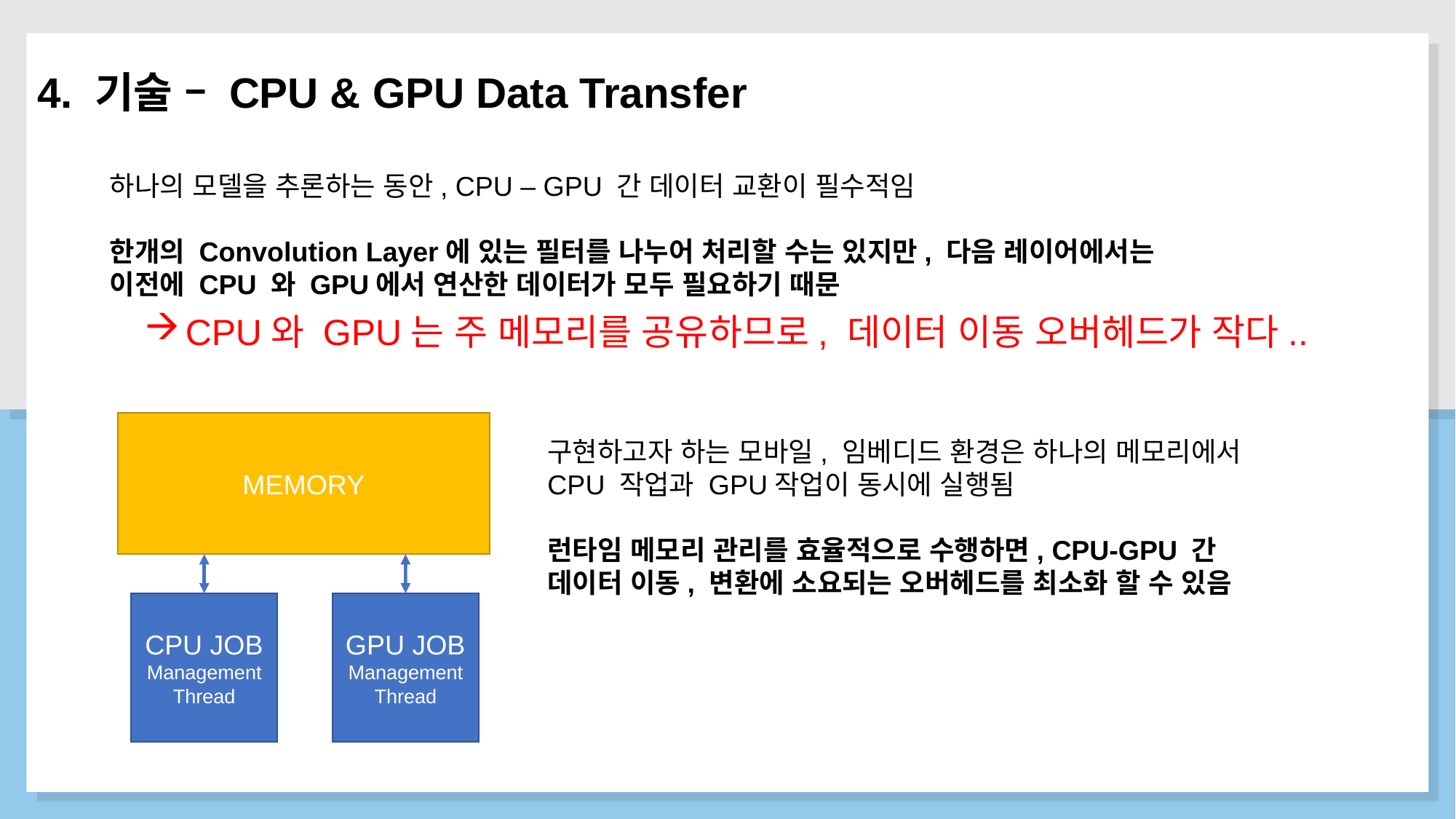

4. 기술 – CPU & GPU Data Transfer

하나의 모델을 추론하는 동안, CPU – GPU 간 데이터 교환이 필수적임

한개의 Convolution Layer에 있는 필터를 나누어 처리할 수는 있지만, 다음 레이어에서는
이전에 CPU 와 GPU에서 연산한 데이터가 모두 필요하기 때문
CPU와 GPU는 주 메모리를 공유하므로, 데이터 이동 오버헤드가 작다..
MEMORY
구현하고자 하는 모바일, 임베디드 환경은 하나의 메모리에서 CPU 작업과 GPU작업이 동시에 실행됨

런타임 메모리 관리를 효율적으로 수행하면, CPU-GPU 간
데이터 이동, 변환에 소요되는 오버헤드를 최소화 할 수 있음

CPU JOB
Management
Thread
GPU JOB
Management
Thread